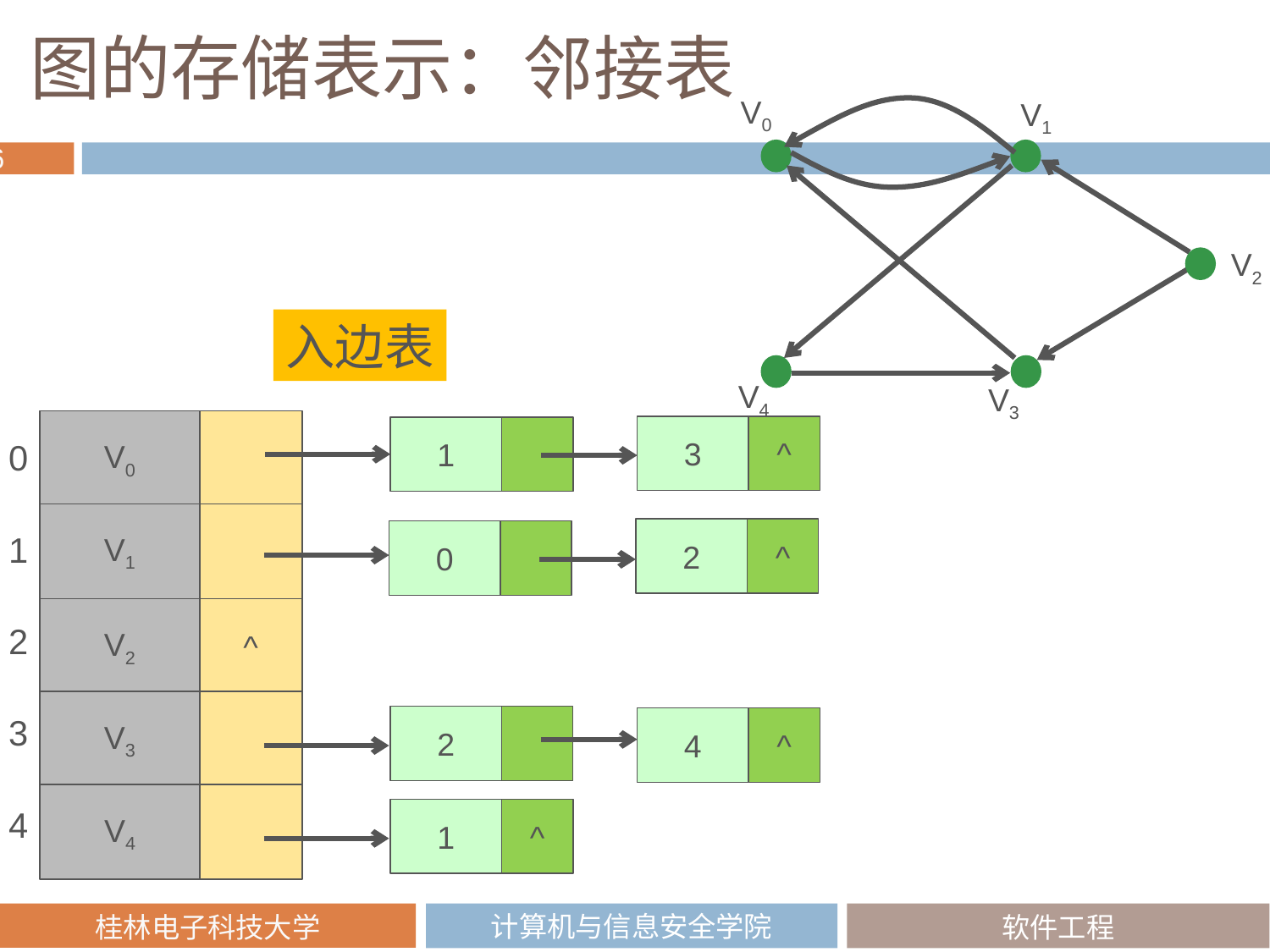

# 图的存储表示：邻接表
V0
V1

V2

V4
V3
入边表

V0
^
3

1
0

1

2

3

4

V1
^
2

0
^
V2

V3

2
^
4

V4
^
1